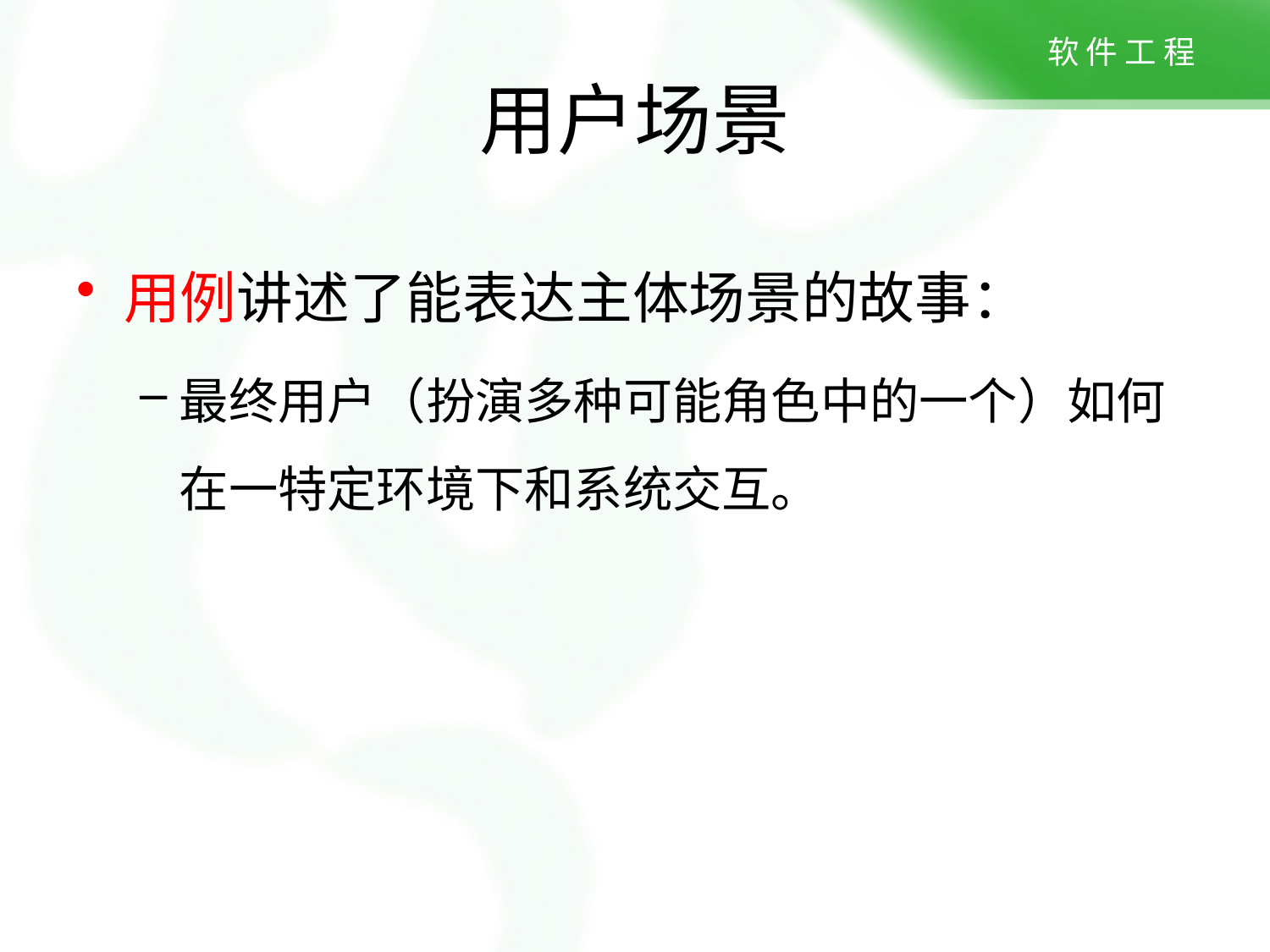

# 用户场景
用例讲述了能表达主体场景的故事：
最终用户（扮演多种可能角色中的一个）如何在一特定环境下和系统交互。